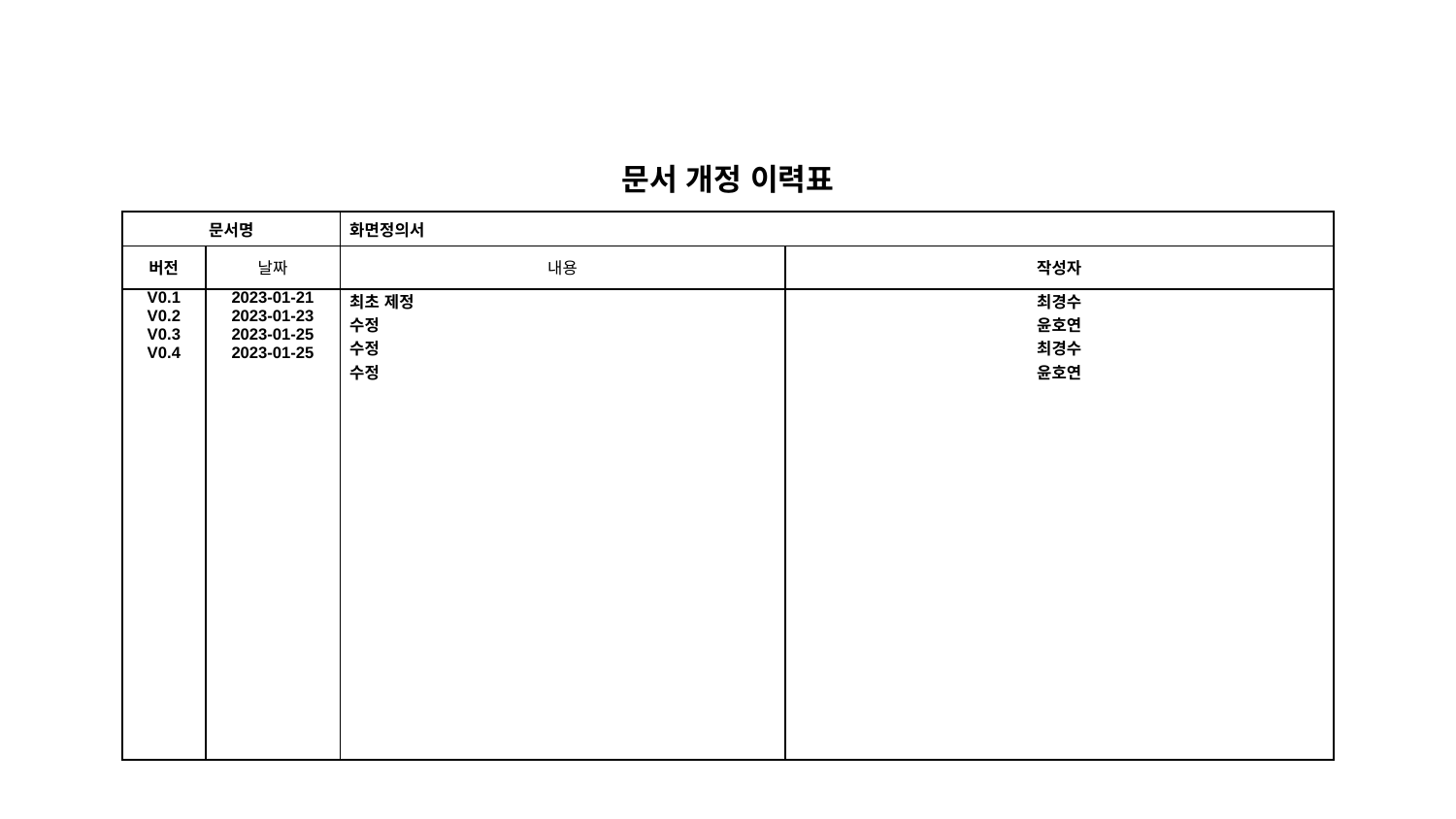

| 문서 개정 이력표 |  |  |  |
| --- | --- | --- | --- |
| 문서명 |  | 화면정의서 |  |
| 버전 | 날짜 | 내용 | 작성자 |
| V0.1 V0.2 V0.3 V0.4 | 2023-01-21 2023-01-23 2023-01-25 2023-01-25 | 최초 제정 수정 수정 수정 | 최경수 윤호연 최경수 윤호연 |